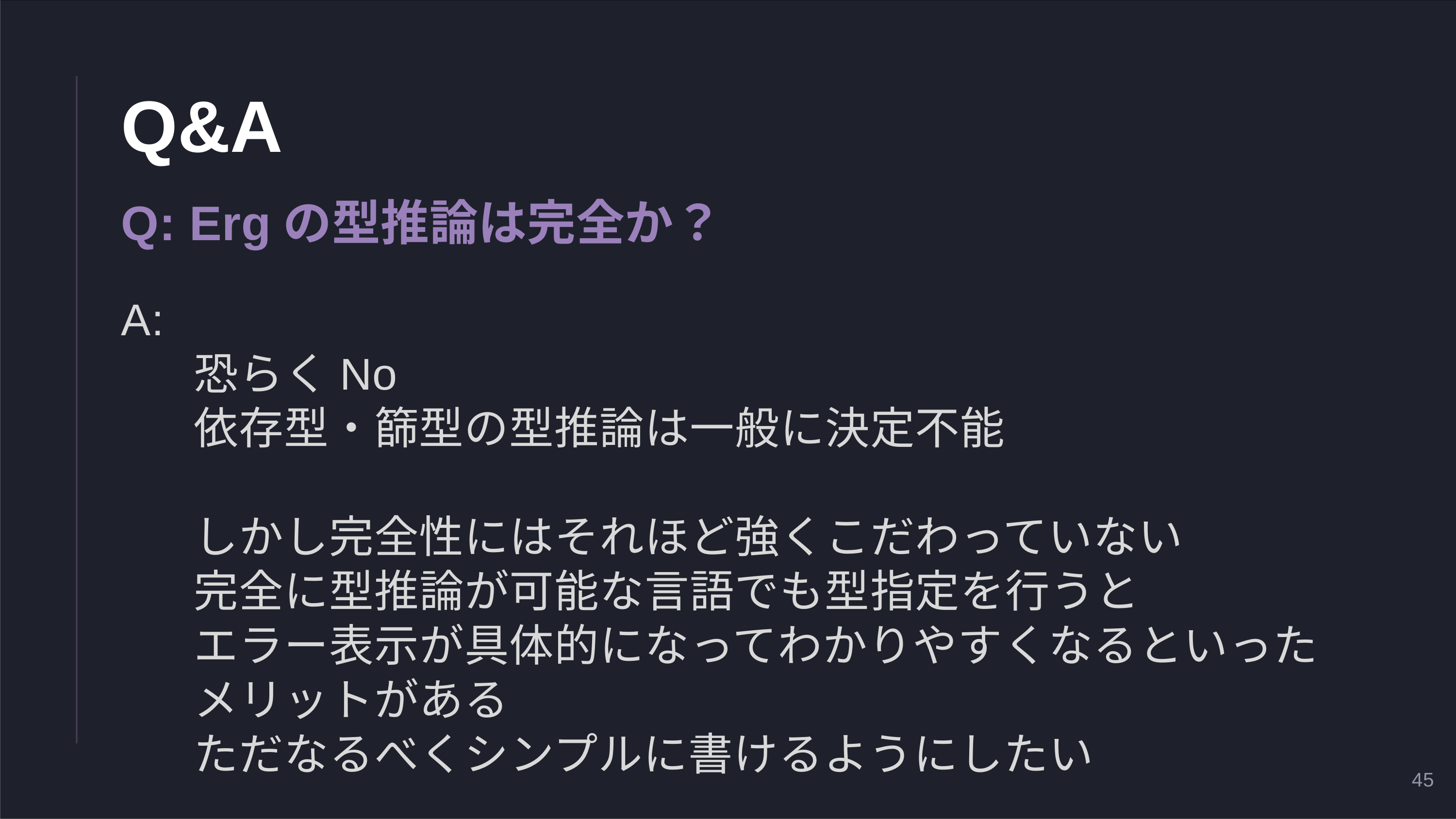

# Q&A
Q: Ergの型推論は完全か？

A:
	恐らくNo
	依存型・篩型の型推論は一般に決定不能

	しかし完全性にはそれほど強くこだわっていない
	完全に型推論が可能な言語でも型指定を行うと
	エラー表示が具体的になってわかりやすくなるといった
	メリットがある
	ただなるべくシンプルに書けるようにしたい
45